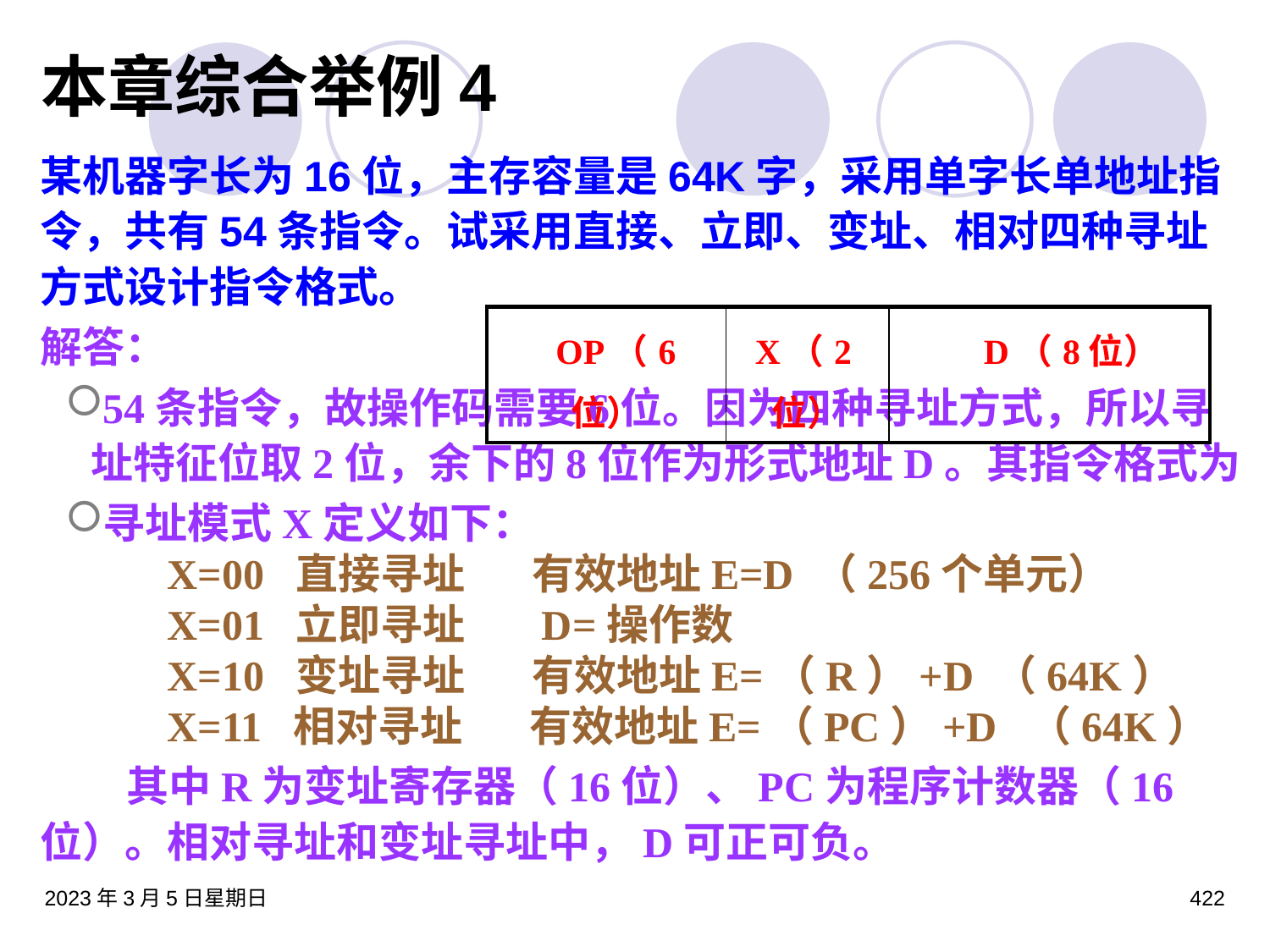

本章综合举例4
某机器字长为16位，主存容量是64K字，采用单字长单地址指令，共有54条指令。试采用直接、立即、变址、相对四种寻址方式设计指令格式。
解答：
54条指令，故操作码需要6位。因为四种寻址方式，所以寻址特征位取2位，余下的8位作为形式地址D。其指令格式为
寻址模式X定义如下：
   	X=00  直接寻址       有效地址E=D （256个单元）
    	X=01  立即寻址       D=操作数
    	X=10  变址寻址       有效地址E=（R）+D （64K）
    	X=11  相对寻址       有效地址E=（PC）+D  （64K）
        其中R为变址寄存器（16位）、PC为程序计数器（16位）。相对寻址和变址寻址中，D可正可负。
| OP（6位） | X（2位） | D（8位） |
| --- | --- | --- |
2023年3月5日星期日
422